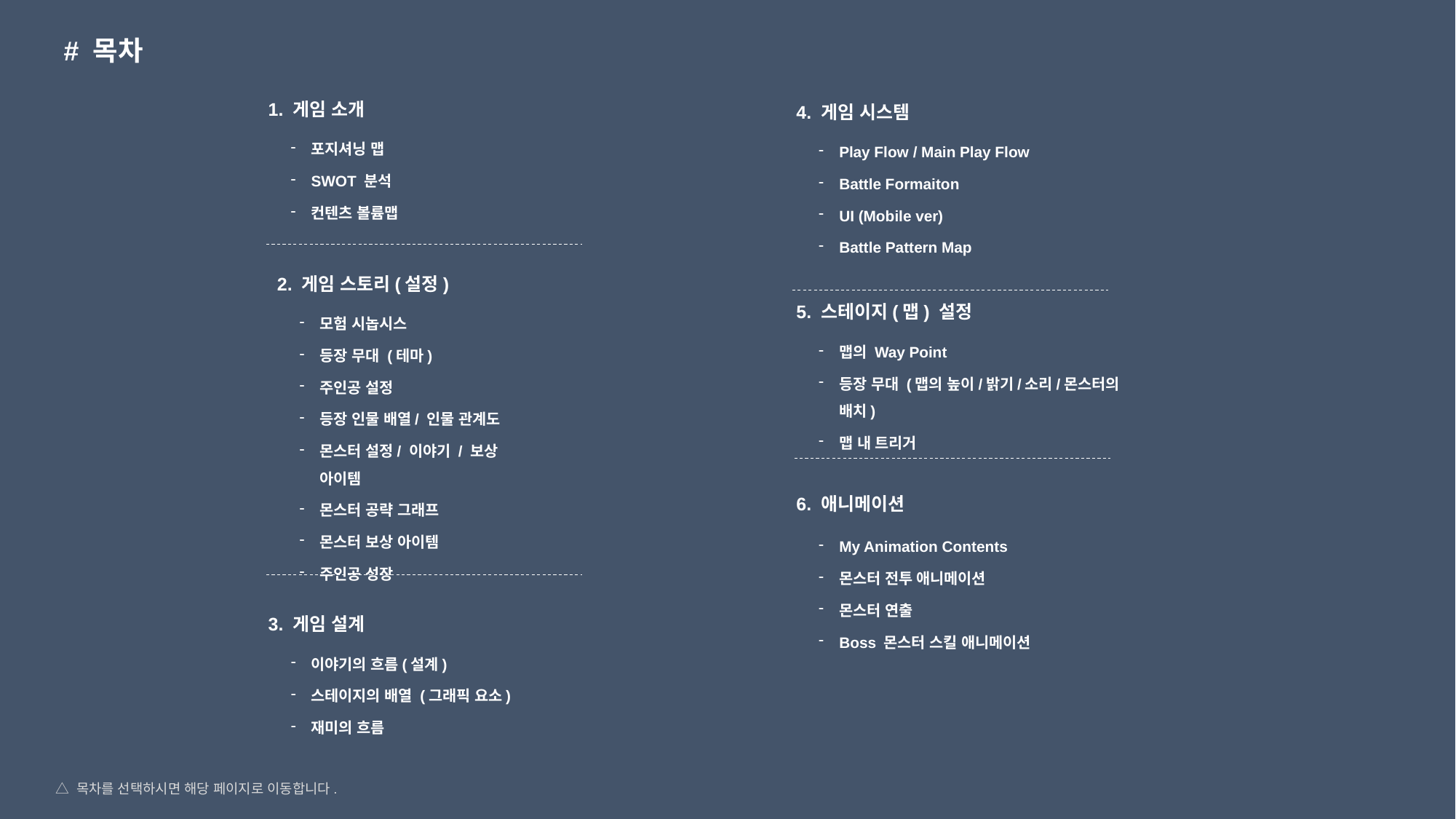

# 목차
1. 게임 소개

4. 게임 시스템
포지셔닝 맵
SWOT 분석
컨텐츠 볼륨맵

Play Flow / Main Play Flow
Battle Formaiton
UI (Mobile ver)
Battle Pattern Map

2. 게임 스토리(설정)

5. 스테이지(맵) 설정

모험 시놉시스
등장 무대 (테마)
주인공 설정
등장 인물 배열/ 인물 관계도
몬스터 설정/ 이야기 / 보상 아이템
몬스터 공략 그래프
몬스터 보상 아이템
주인공 성장

맵의 Way Point
등장 무대 (맵의 높이/밝기/소리/몬스터의 배치)
맵 내 트리거

6. 애니메이션

My Animation Contents
몬스터 전투 애니메이션
몬스터 연출
Boss 몬스터 스킬 애니메이션

3. 게임 설계

이야기의 흐름(설계)
스테이지의 배열 (그래픽 요소)
재미의 흐름

△ 목차를 선택하시면 해당 페이지로 이동합니다.